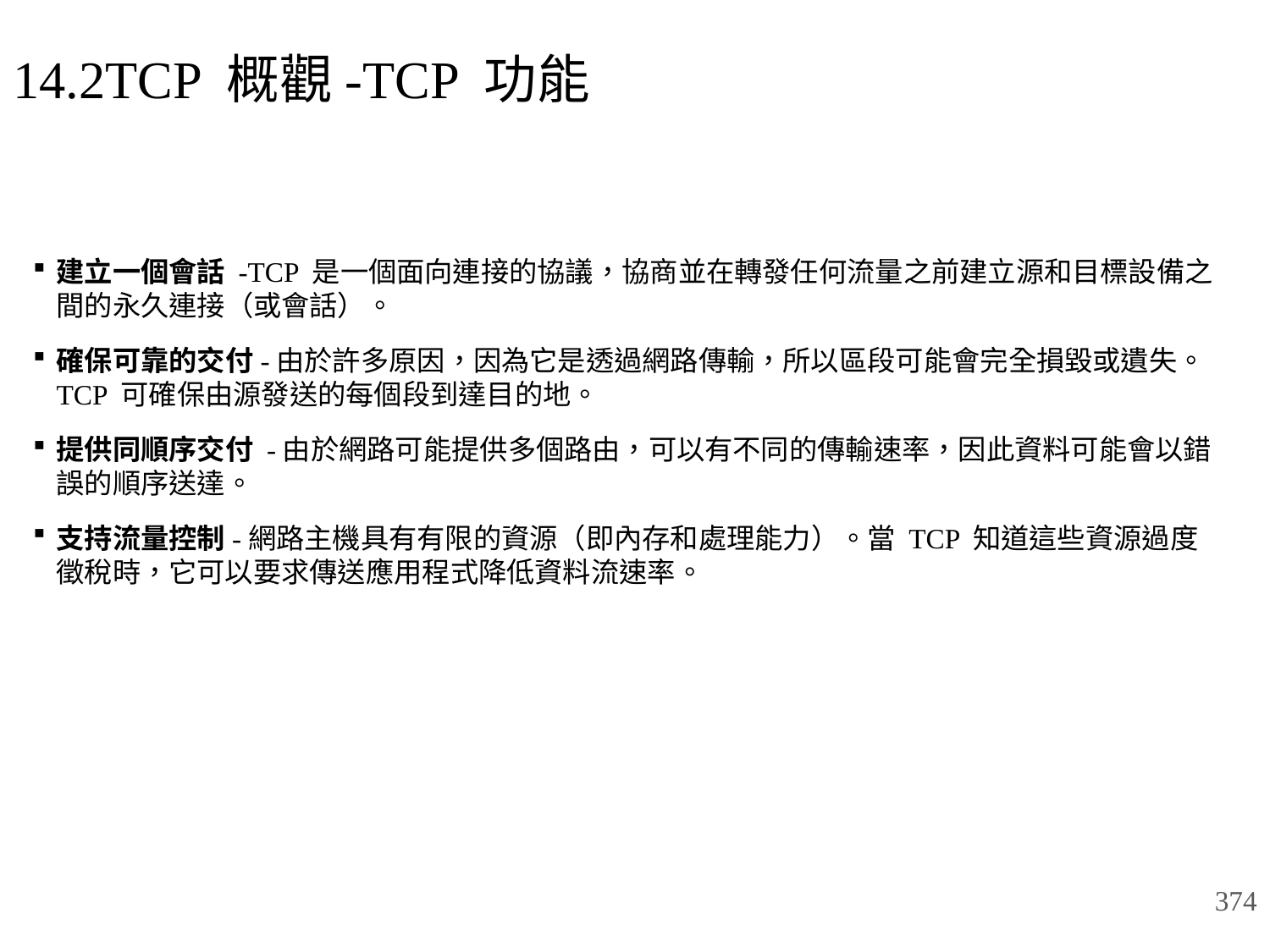

# 14.2TCP 概觀-TCP 功能
建立一個會話 -TCP 是一個面向連接的協議，協商並在轉發任何流量之前建立源和目標設備之間的永久連接（或會話）。
確保可靠的交付-由於許多原因，因為它是透過網路傳輸，所以區段可能會完全損毀或遺失。TCP 可確保由源發送的每個段到達目的地。
提供同順序交付 -由於網路可能提供多個路由，可以有不同的傳輸速率，因此資料可能會以錯誤的順序送達。
支持流量控制-網路主機具有有限的資源（即內存和處理能力）。當 TCP 知道這些資源過度徵稅時，它可以要求傳送應用程式降低資料流速率。
374